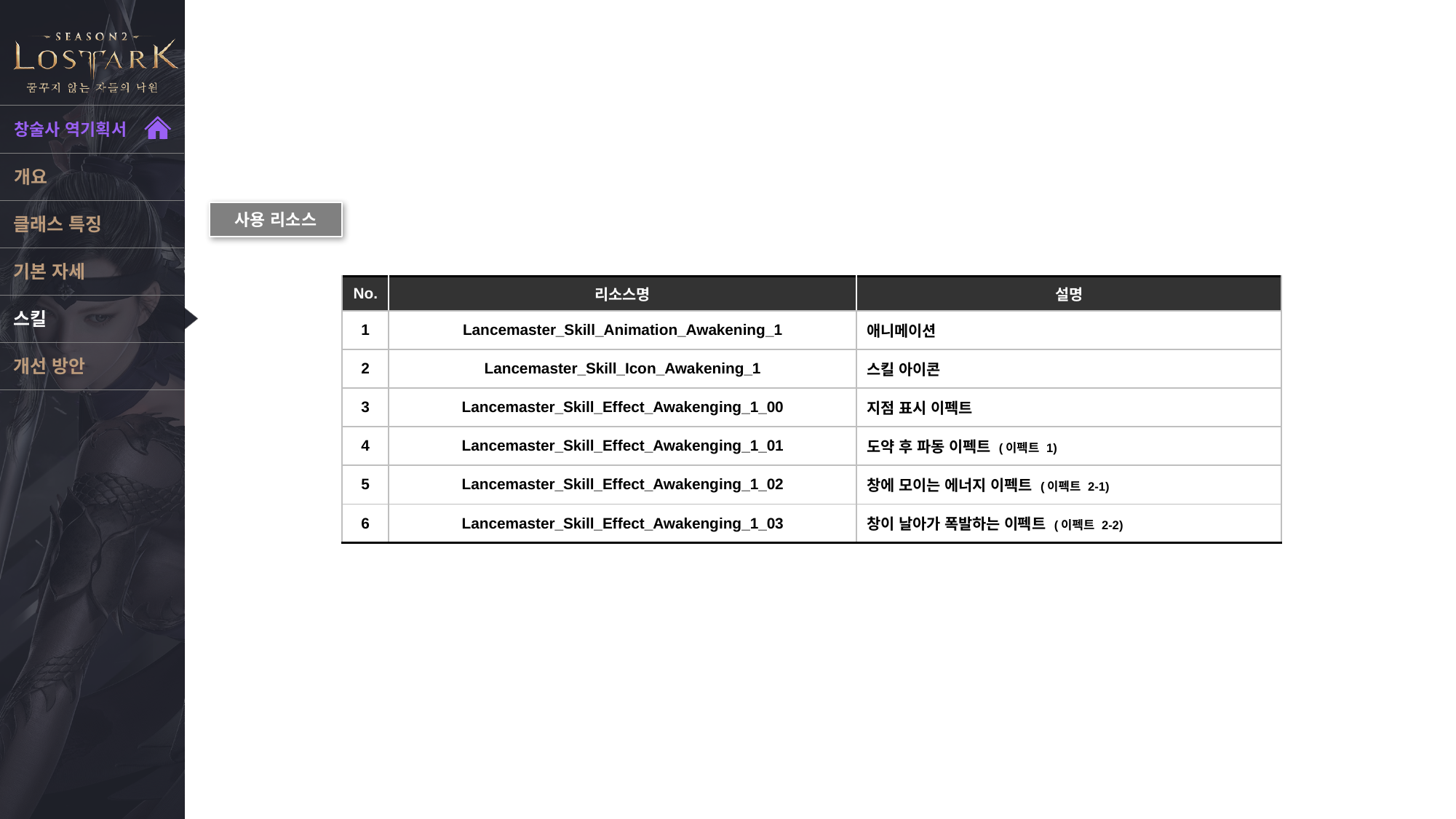

스킬 : 은하유성탄(1차 각성기) – 사용 리소스
사용 리소스
| No. | 리소스명 | 설명 |
| --- | --- | --- |
| 1 | Lancemaster\_Skill\_Animation\_Awakening\_1 | 애니메이션 |
| 2 | Lancemaster\_Skill\_Icon\_Awakening\_1 | 스킬 아이콘 |
| 3 | Lancemaster\_Skill\_Effect\_Awakenging\_1\_00 | 지점 표시 이펙트 |
| 4 | Lancemaster\_Skill\_Effect\_Awakenging\_1\_01 | 도약 후 파동 이펙트 (이펙트 1) |
| 5 | Lancemaster\_Skill\_Effect\_Awakenging\_1\_02 | 창에 모이는 에너지 이펙트 (이펙트 2-1) |
| 6 | Lancemaster\_Skill\_Effect\_Awakenging\_1\_03 | 창이 날아가 폭발하는 이펙트 (이펙트 2-2) |